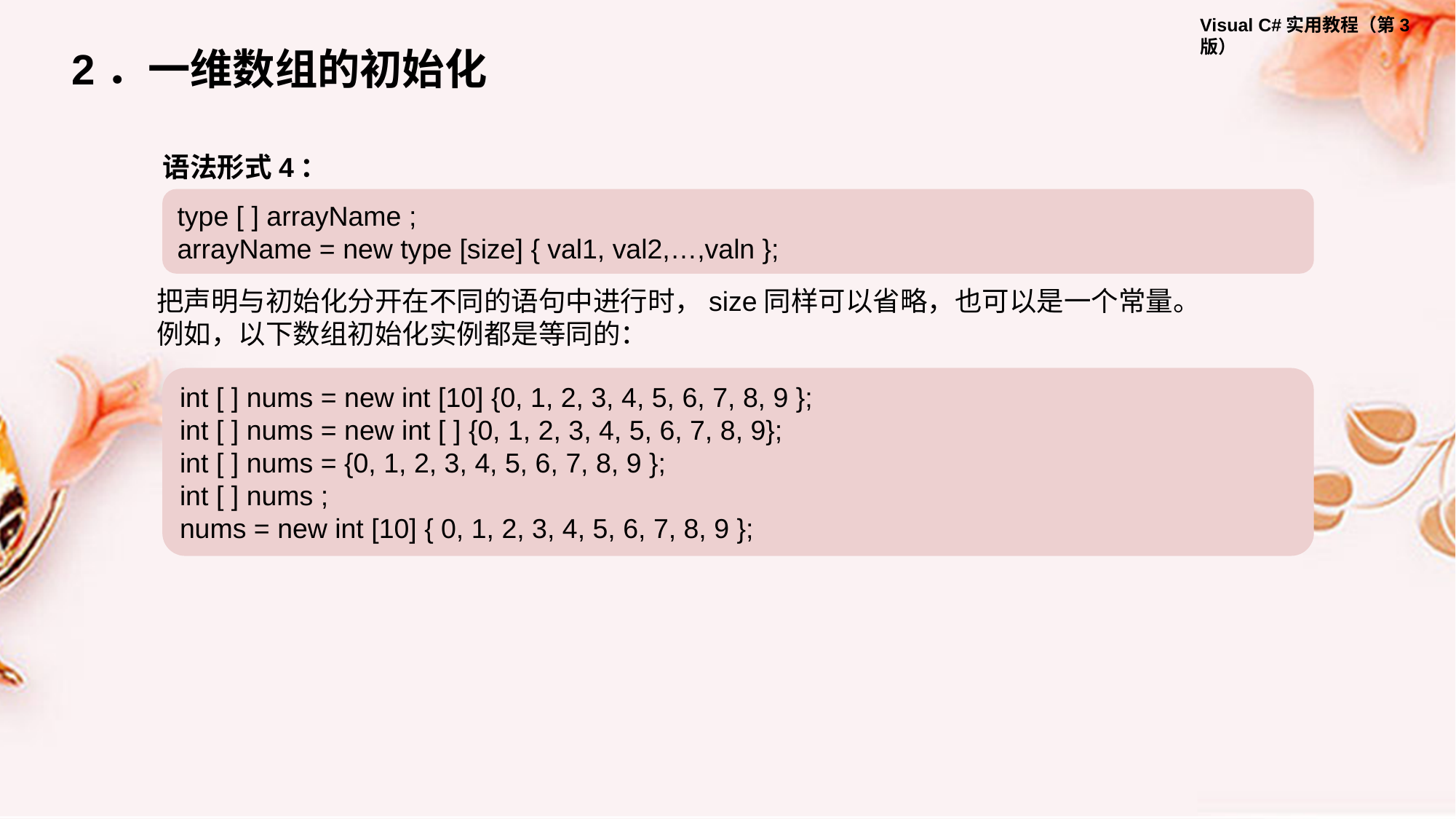

2．一维数组的初始化
语法形式4：
type [ ] arrayName ;
arrayName = new type [size] { val1, val2,…,valn };
把声明与初始化分开在不同的语句中进行时，size同样可以省略，也可以是一个常量。
例如，以下数组初始化实例都是等同的：
int [ ] nums = new int [10] {0, 1, 2, 3, 4, 5, 6, 7, 8, 9 };
int [ ] nums = new int [ ] {0, 1, 2, 3, 4, 5, 6, 7, 8, 9};
int [ ] nums = {0, 1, 2, 3, 4, 5, 6, 7, 8, 9 };
int [ ] nums ;
nums = new int [10] { 0, 1, 2, 3, 4, 5, 6, 7, 8, 9 };